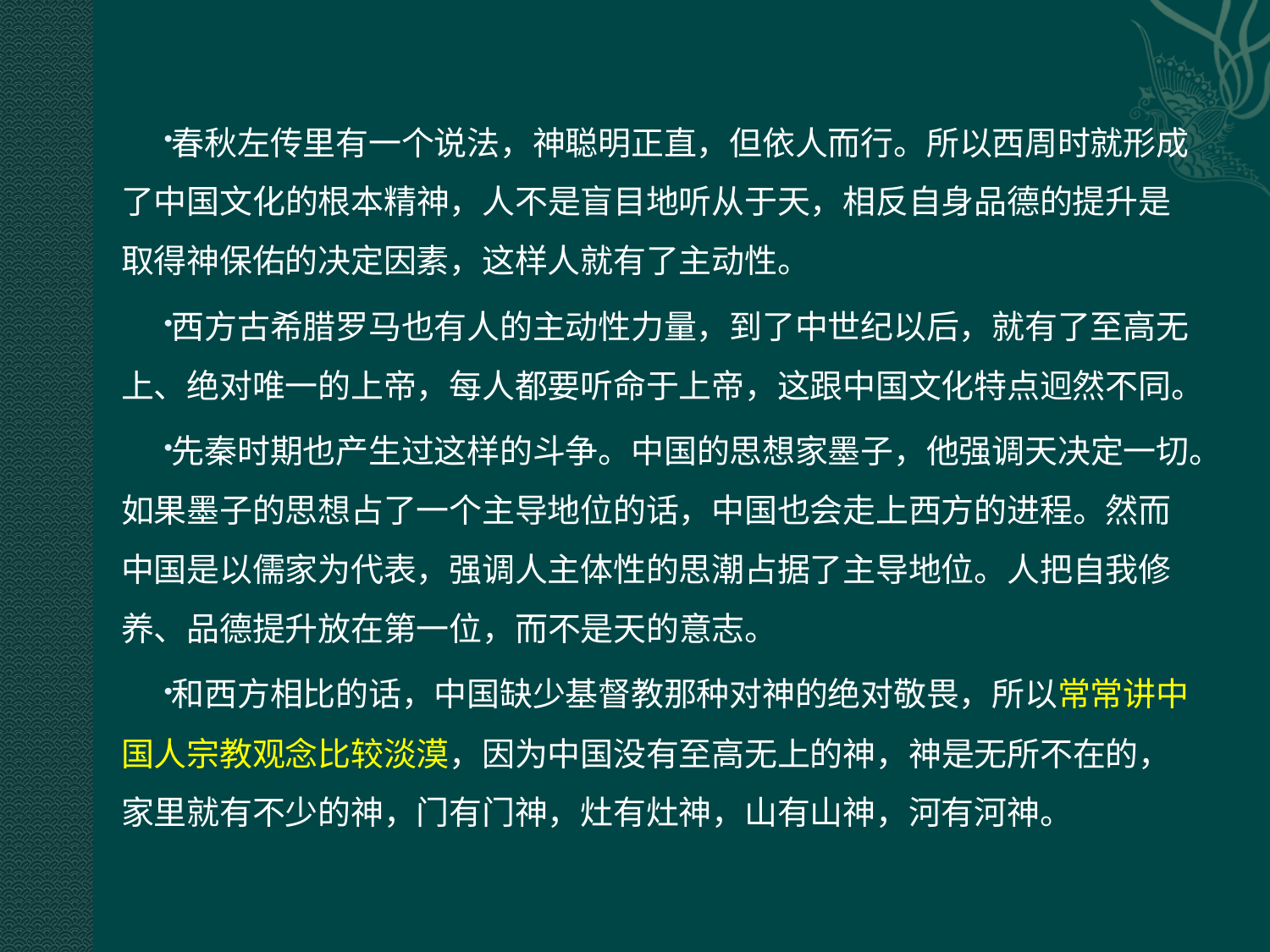

春秋左传里有一个说法，神聪明正直，但依人而行。所以西周时就形成了中国文化的根本精神，人不是盲目地听从于天，相反自身品德的提升是取得神保佑的决定因素，这样人就有了主动性。
西方古希腊罗马也有人的主动性力量，到了中世纪以后，就有了至高无上、绝对唯一的上帝，每人都要听命于上帝，这跟中国文化特点迥然不同。
先秦时期也产生过这样的斗争。中国的思想家墨子，他强调天决定一切。如果墨子的思想占了一个主导地位的话，中国也会走上西方的进程。然而中国是以儒家为代表，强调人主体性的思潮占据了主导地位。人把自我修养、品德提升放在第一位，而不是天的意志。
和西方相比的话，中国缺少基督教那种对神的绝对敬畏，所以常常讲中国人宗教观念比较淡漠，因为中国没有至高无上的神，神是无所不在的，家里就有不少的神，门有门神，灶有灶神，山有山神，河有河神。